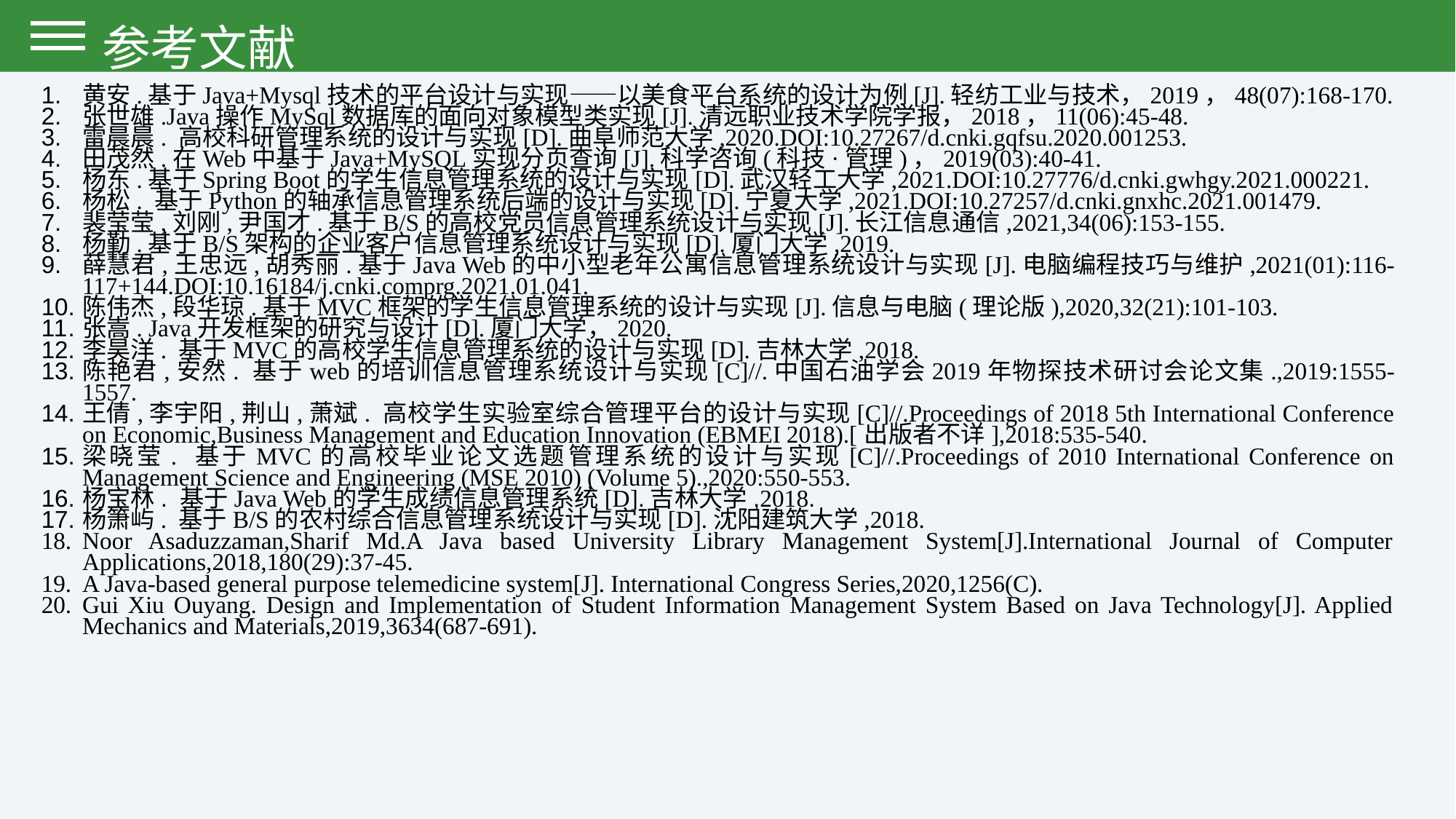

参考文献
黄安.基于Java+Mysql技术的平台设计与实现——以美食平台系统的设计为例[J].轻纺工业与技术，2019，48(07):168-170.
张世雄.Java操作MySql数据库的面向对象模型类实现[J].清远职业技术学院学报，2018，11(06):45-48.
雷晨晨. 高校科研管理系统的设计与实现[D].曲阜师范大学,2020.DOI:10.27267/d.cnki.gqfsu.2020.001253.
田茂然.在Web中基于Java+MySQL实现分页查询[J].科学咨询(科技·管理)，2019(03):40-41.
杨东.基于Spring Boot的学生信息管理系统的设计与实现[D].武汉轻工大学,2021.DOI:10.27776/d.cnki.gwhgy.2021.000221.
杨松. 基于Python的轴承信息管理系统后端的设计与实现[D].宁夏大学,2021.DOI:10.27257/d.cnki.gnxhc.2021.001479.
裴莹莹,刘刚,尹国才.基于B/S的高校党员信息管理系统设计与实现[J].长江信息通信,2021,34(06):153-155.
杨勤.基于B/S架构的企业客户信息管理系统设计与实现[D].厦门大学,2019.
薛慧君,王忠远,胡秀丽.基于Java Web的中小型老年公寓信息管理系统设计与实现[J].电脑编程技巧与维护,2021(01):116-117+144.DOI:10.16184/j.cnki.comprg.2021.01.041.
陈伟杰,段华琼.基于MVC框架的学生信息管理系统的设计与实现[J].信息与电脑(理论版),2020,32(21):101-103.
张嵩. Java开发框架的研究与设计[D].厦门大学，2020.
李昊洋. 基于MVC的高校学生信息管理系统的设计与实现[D].吉林大学,2018.
陈艳君,安然. 基于web的培训信息管理系统设计与实现[C]//.中国石油学会2019年物探技术研讨会论文集.,2019:1555-1557.
王倩,李宇阳,荆山,萧斌. 高校学生实验室综合管理平台的设计与实现[C]//.Proceedings of 2018 5th International Conference on Economic,Business Management and Education Innovation (EBMEI 2018).[出版者不详],2018:535-540.
梁晓莹. 基于MVC的高校毕业论文选题管理系统的设计与实现[C]//.Proceedings of 2010 International Conference on Management Science and Engineering (MSE 2010) (Volume 5).,2020:550-553.
杨宝林. 基于Java Web的学生成绩信息管理系统[D].吉林大学,2018.
杨箫屿. 基于B/S的农村综合信息管理系统设计与实现[D].沈阳建筑大学,2018.
Noor Asaduzzaman,Sharif Md.A Java based University Library Management System[J].International Journal of Computer Applications,2018,180(29):37-45.
A Java-based general purpose telemedicine system[J]. International Congress Series,2020,1256(C).
Gui Xiu Ouyang. Design and Implementation of Student Information Management System Based on Java Technology[J]. Applied Mechanics and Materials,2019,3634(687-691).